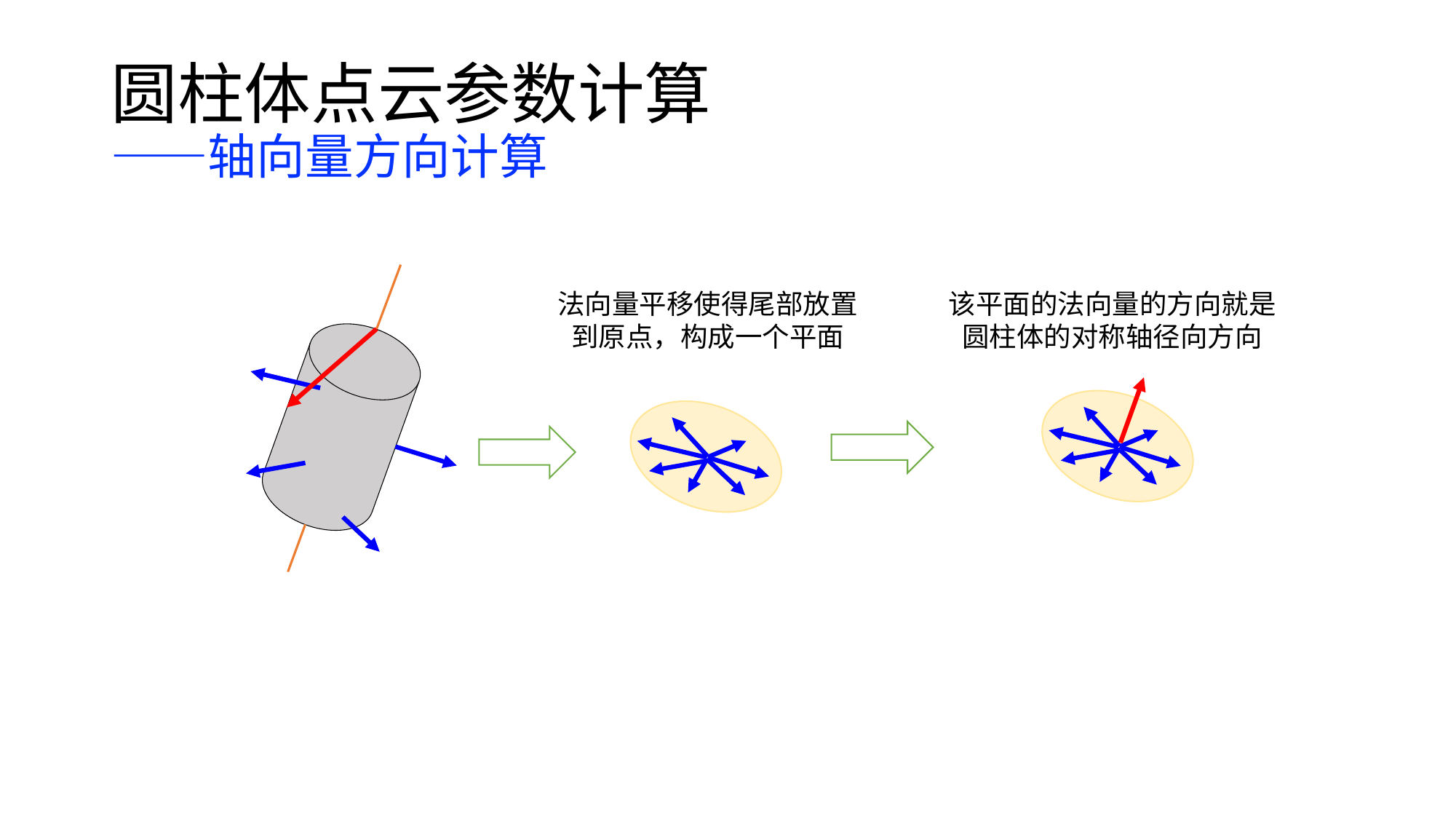

# 圆柱体点云参数计算 ——轴向量方向计算

法向量平移使得尾部放置到原点，构成一个平面
该平面的法向量的方向就是圆柱体的对称轴径向方向